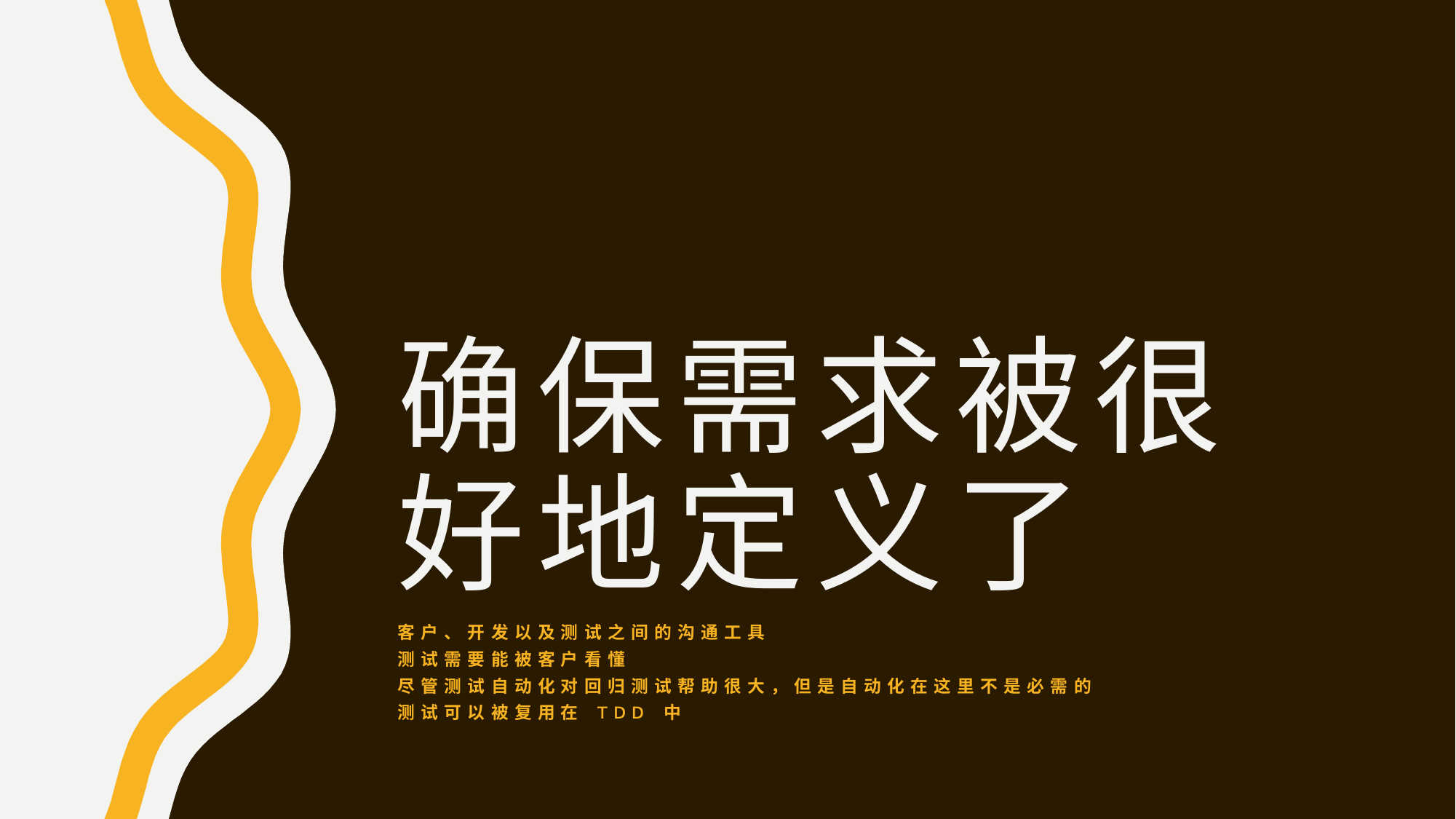

# 确保需求被很好地定义了
客户、开发以及测试之间的沟通工具
测试需要能被客户看懂
尽管测试自动化对回归测试帮助很大，但是自动化在这里不是必需的
测试可以被复用在 TDD 中